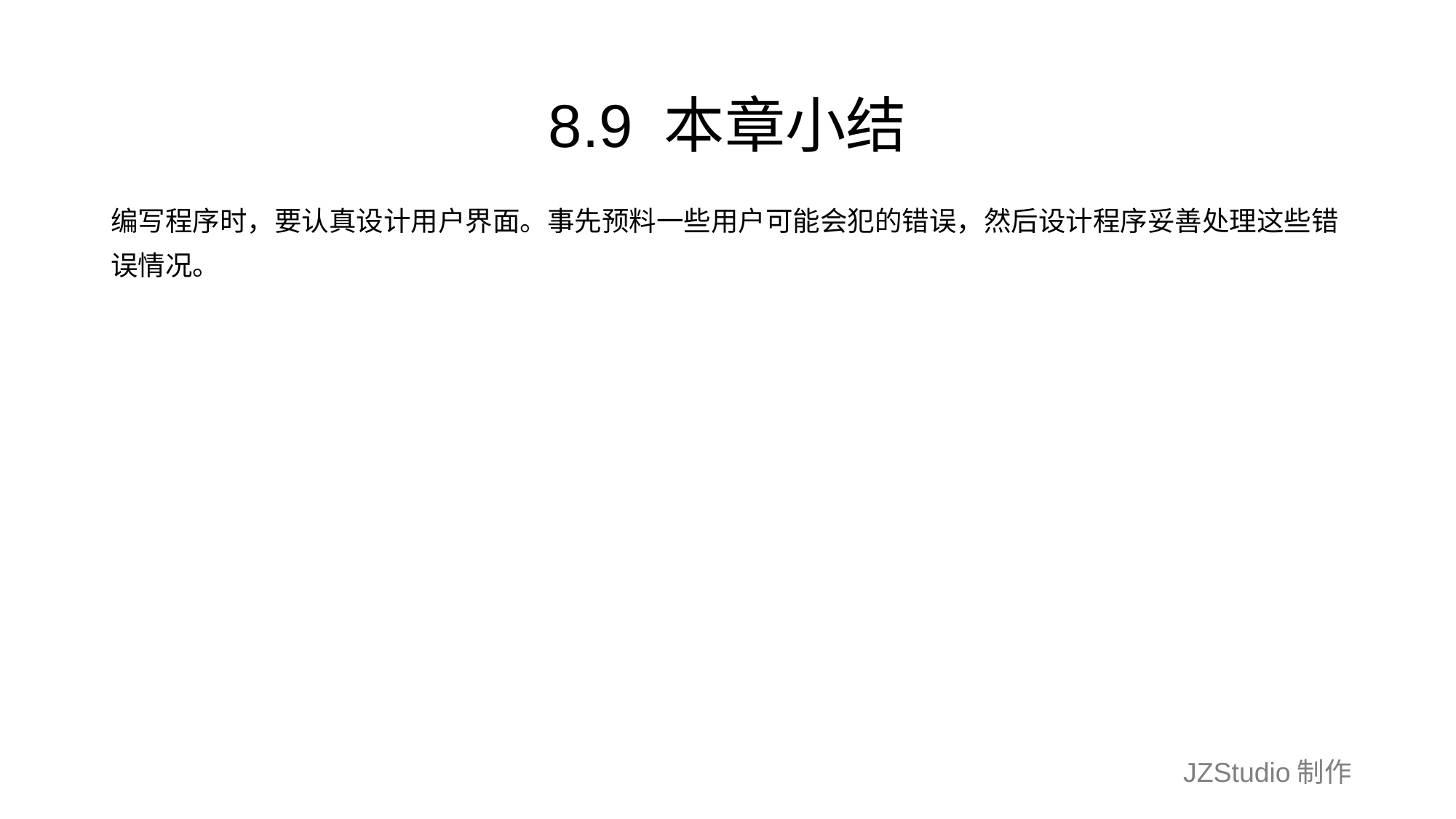

# 8.9 本章小结
编写程序时，要认真设计用户界面。事先预料一些用户可能会犯的错误，然后设计程序妥善处理这些错
误情况。